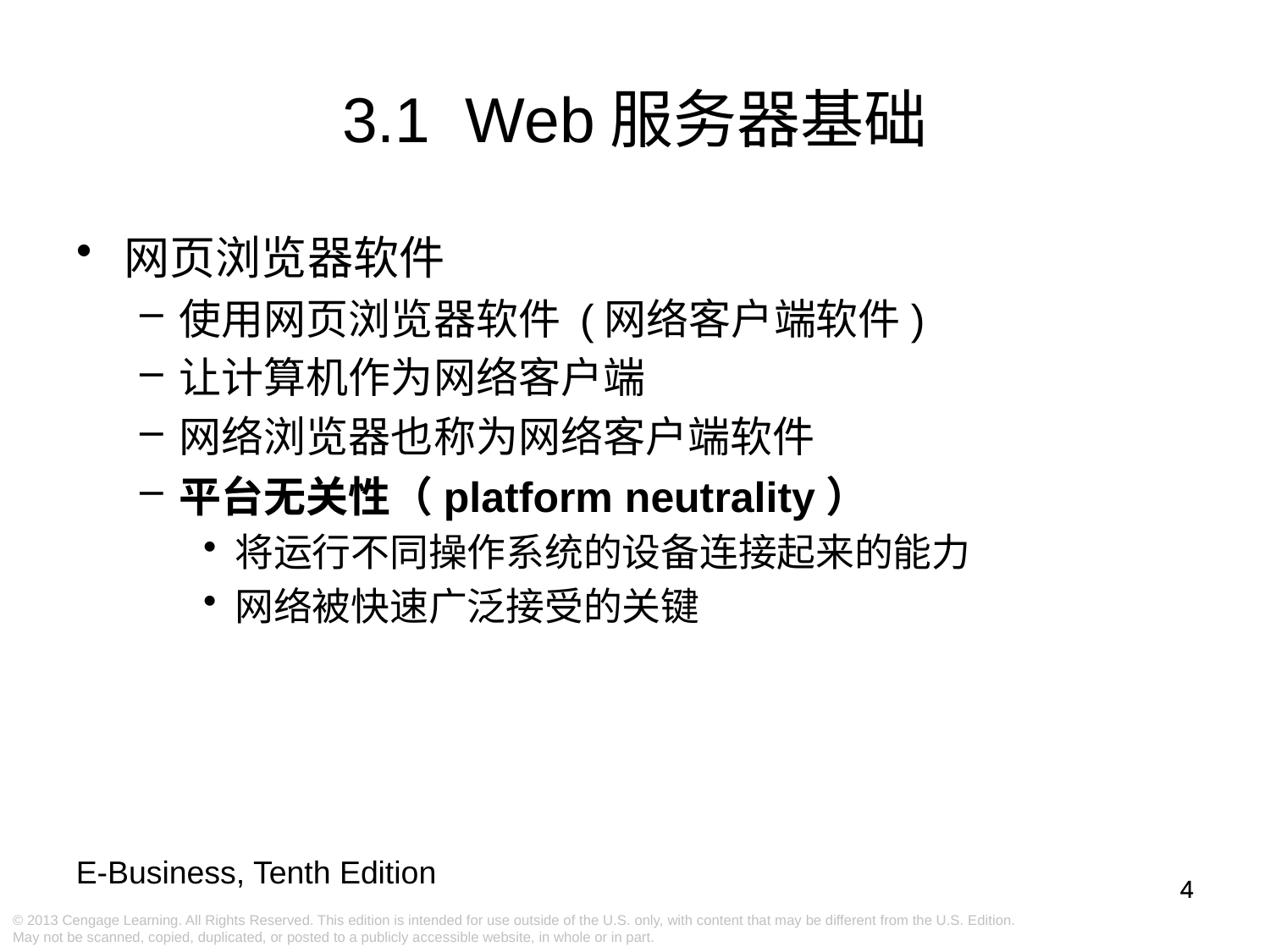

# 3.1  Web服务器基础
网页浏览器软件
使用网页浏览器软件 (网络客户端软件)
让计算机作为网络客户端
网络浏览器也称为网络客户端软件
平台无关性（platform neutrality）
将运行不同操作系统的设备连接起来的能力
网络被快速广泛接受的关键
4
4